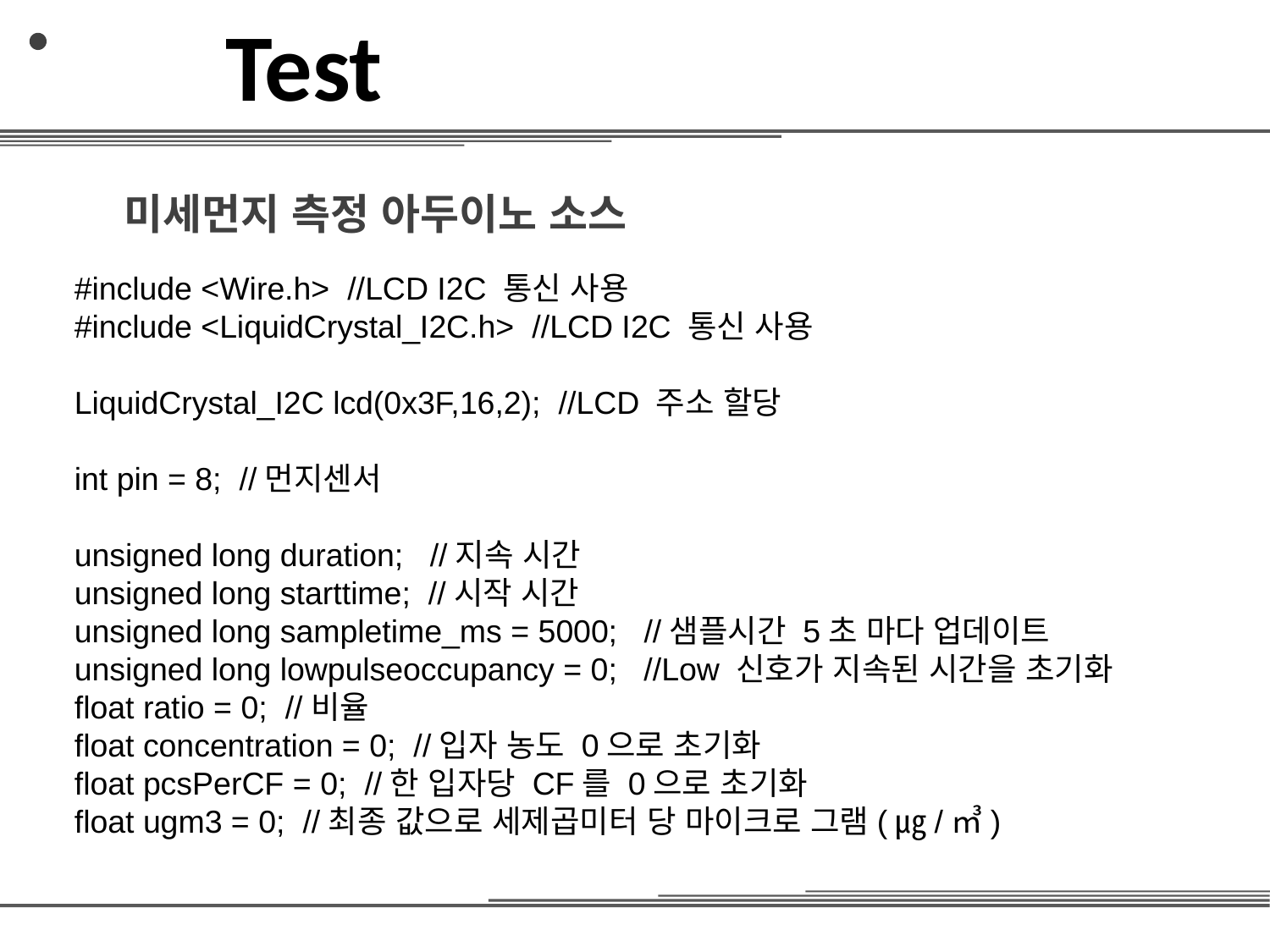

Test

 미세먼지 측정 아두이노 소스

#include <Wire.h>  //LCD I2C 통신 사용
#include <LiquidCrystal_I2C.h>  //LCD I2C 통신 사용

LiquidCrystal_I2C lcd(0x3F,16,2);  //LCD 주소 할당

int pin = 8;  //먼지센서

unsigned long duration;   //지속 시간
unsigned long starttime;  //시작 시간
unsigned long sampletime_ms = 5000;   //샘플시간 5초 마다 업데이트
unsigned long lowpulseoccupancy = 0;   //Low 신호가 지속된 시간을 초기화
float ratio = 0;  //비율
float concentration = 0;  //입자 농도 0으로 초기화
float pcsPerCF = 0;  //한 입자당 CF를 0으로 초기화
float ugm3 = 0;  //최종 값으로 세제곱미터 당 마이크로 그램(㎍/㎥)